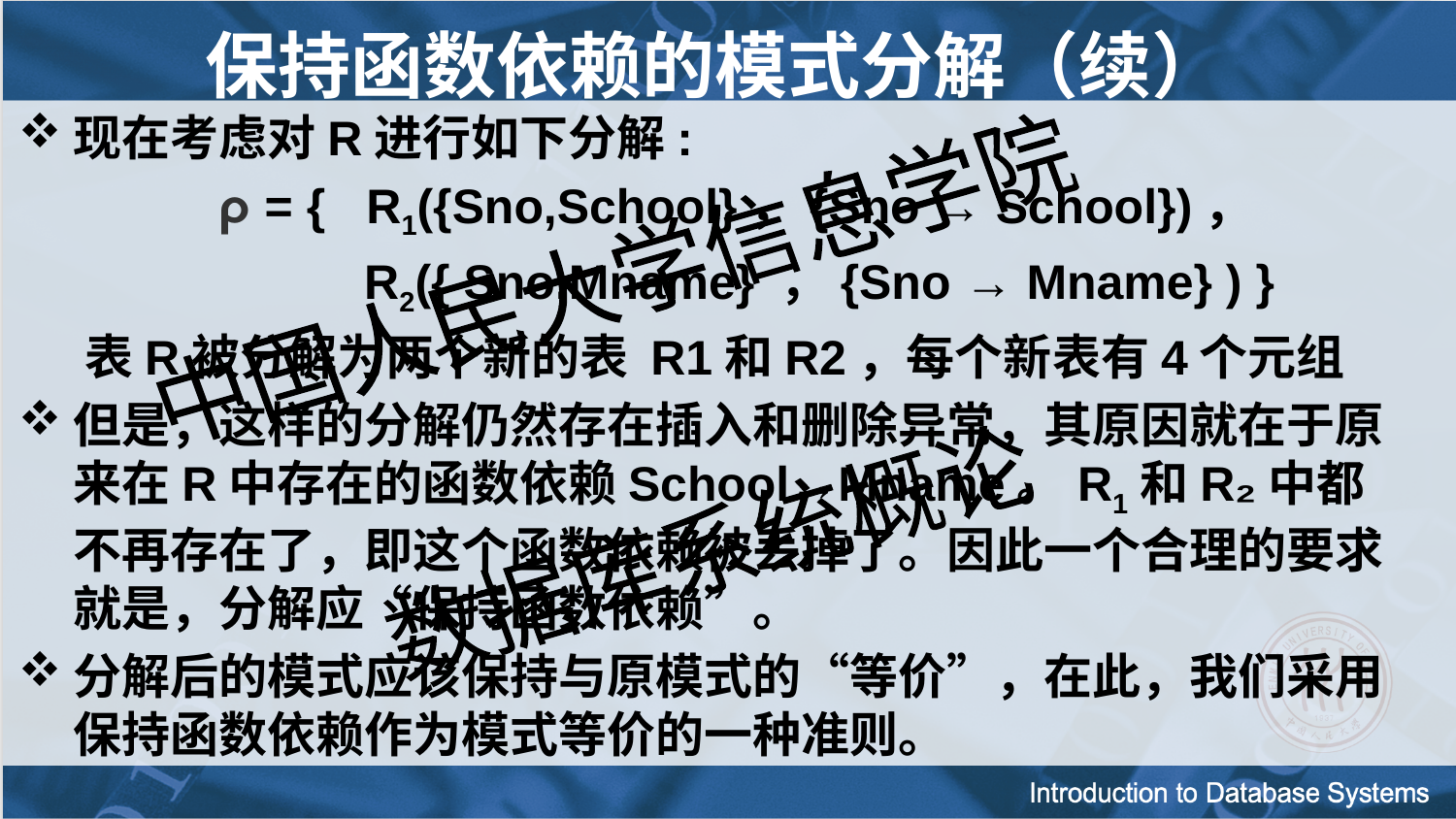

# 保持函数依赖的模式分解（续）
现在考虑对R进行如下分解:
		ρ = {   R1({Sno,School}，{Sno → School})，
   			R2({ Sno,Mname} ，{Sno → Mname} ) }
     表R被分解为两个新的表 R1和R2，每个新表有4个元组
但是，这样的分解仍然存在插入和删除异常，其原因就在于原来在R中存在的函数依赖School→Mname。R1和R₂中都不再存在了，即这个函数依赖被丢掉了。因此一个合理的要求就是，分解应“保持函数依赖”。
分解后的模式应该保持与原模式的“等价”，在此，我们采用保持函数依赖作为模式等价的一种准则。